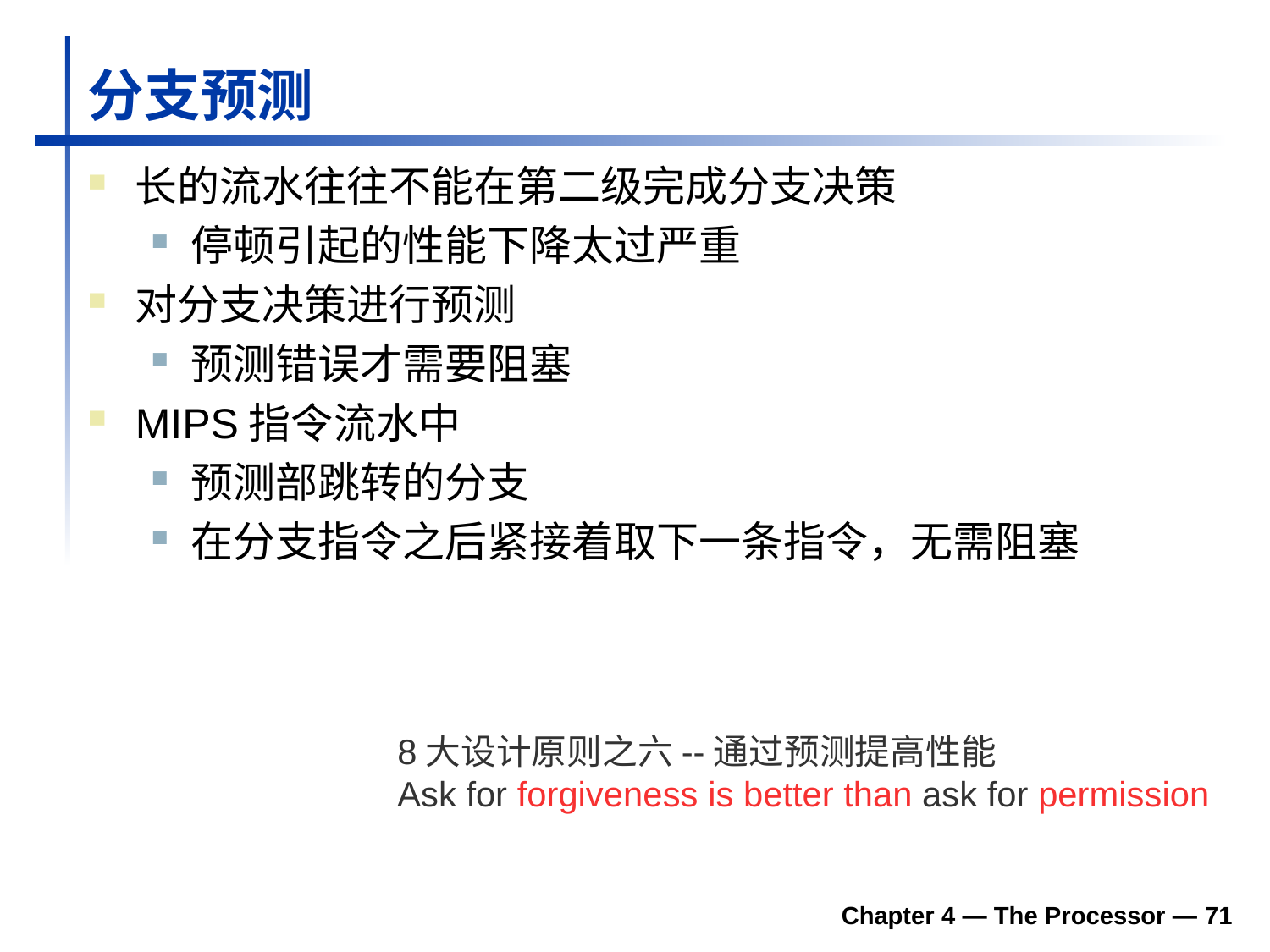

# 分支预测
长的流水往往不能在第二级完成分支决策
停顿引起的性能下降太过严重
对分支决策进行预测
预测错误才需要阻塞
MIPS指令流水中
预测部跳转的分支
在分支指令之后紧接着取下一条指令，无需阻塞
8大设计原则之六--通过预测提高性能
Ask for forgiveness is better than ask for permission
Chapter 4 — The Processor — 71